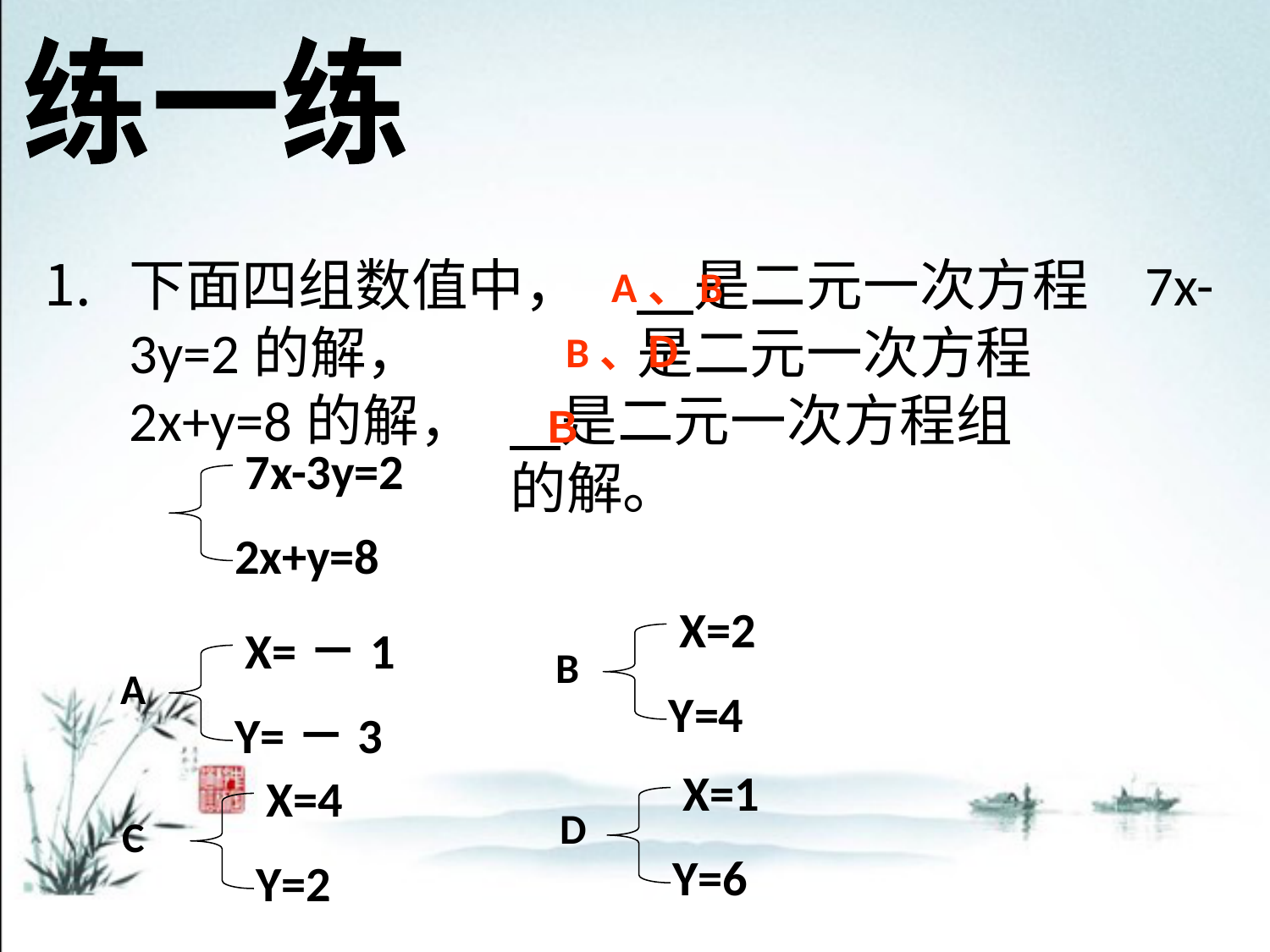

练一练
下面四组数值中，	　是二元一次方程	7x-3y=2的解，		是二元一次方程           2x+y=8的解，	    是二元一次方程组					的解。
A、B
B、Ｄ
Ｂ
7x-3y=2

2x+y=8
X=2

Y=4
X=－1

Y=－3
B
A
X=1

Y=6
X=4

Y=2
D
C